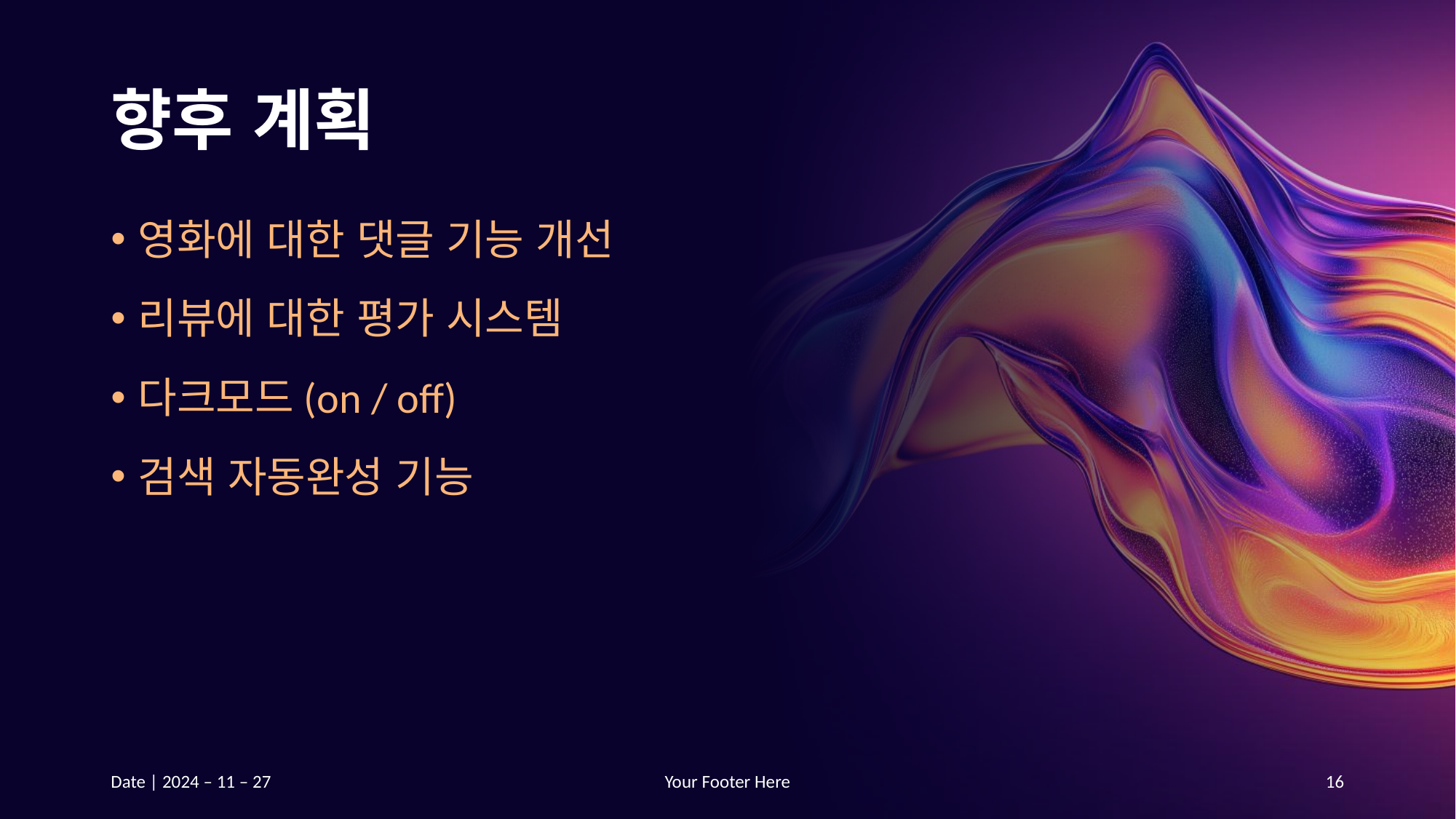

# 향후 계획
영화에 대한 댓글 기능 개선
리뷰에 대한 평가 시스템
다크모드(on / off)
검색 자동완성 기능

Date | 2024 – 11 – 27
Your Footer Here
16